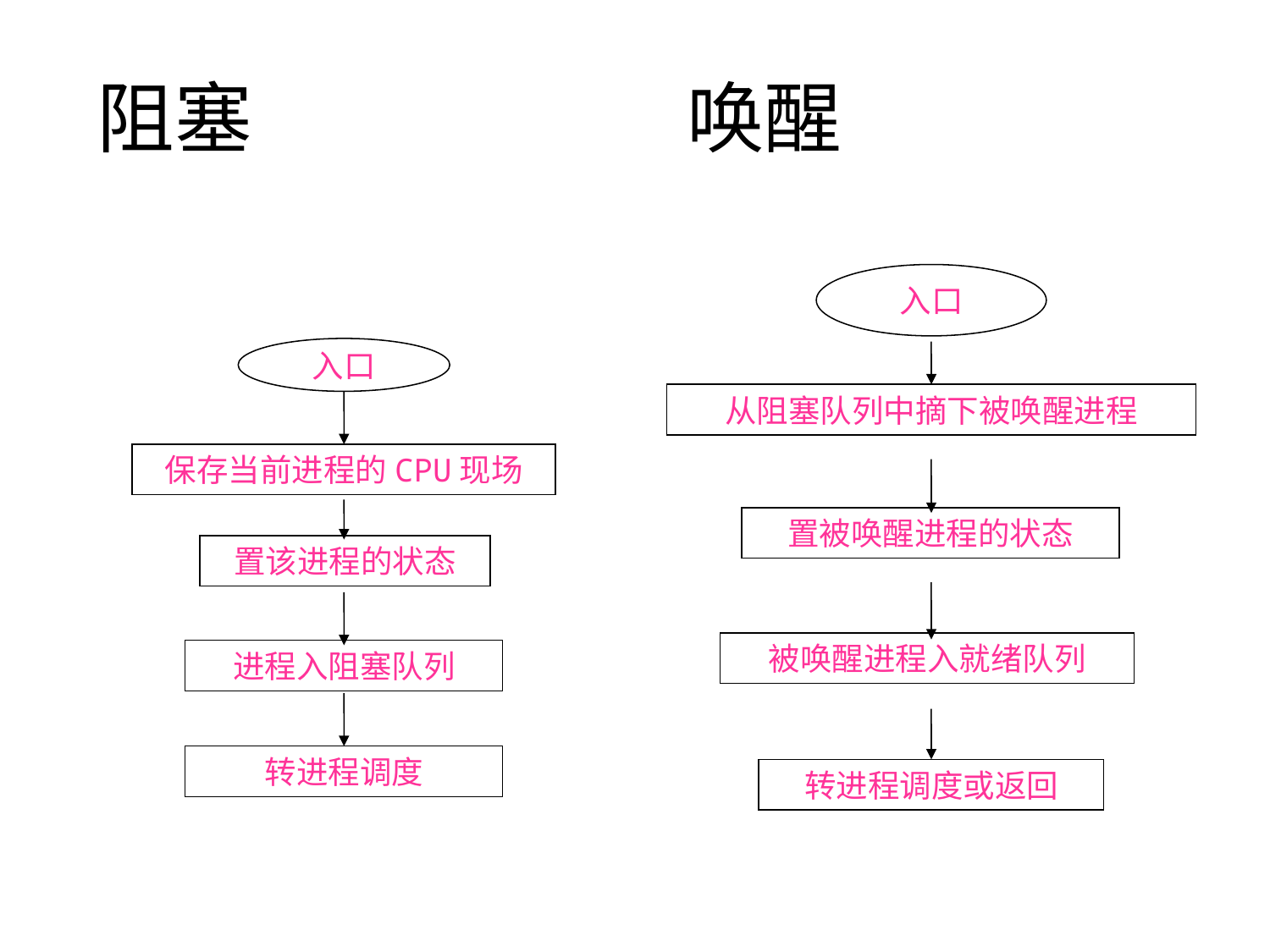

# 阻塞                         唤醒
入口

从阻塞队列中摘下被唤醒进程

置被唤醒进程的状态

被唤醒进程入就绪队列

转进程调度或返回
入口

保存当前进程的CPU现场

置该进程的状态

进程入阻塞队列

转进程调度